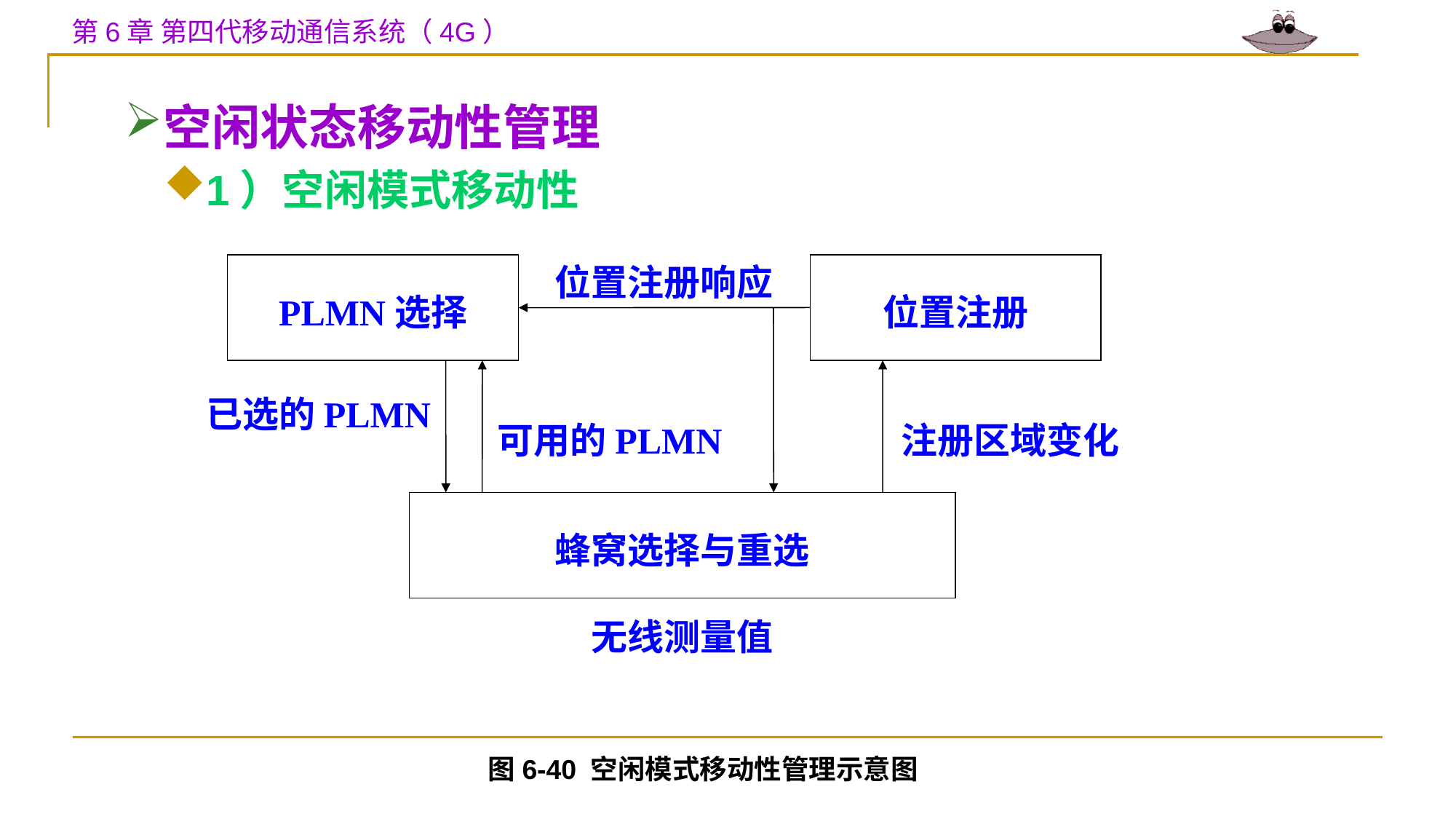

空闲状态移动性管理
1）空闲模式移动性

PLMN选择
位置注册响应
位置注册

已选的PLMN
注册区域变化
可用的PLMN
蜂窝选择与重选
无线测量值
图6-40 空闲模式移动性管理示意图